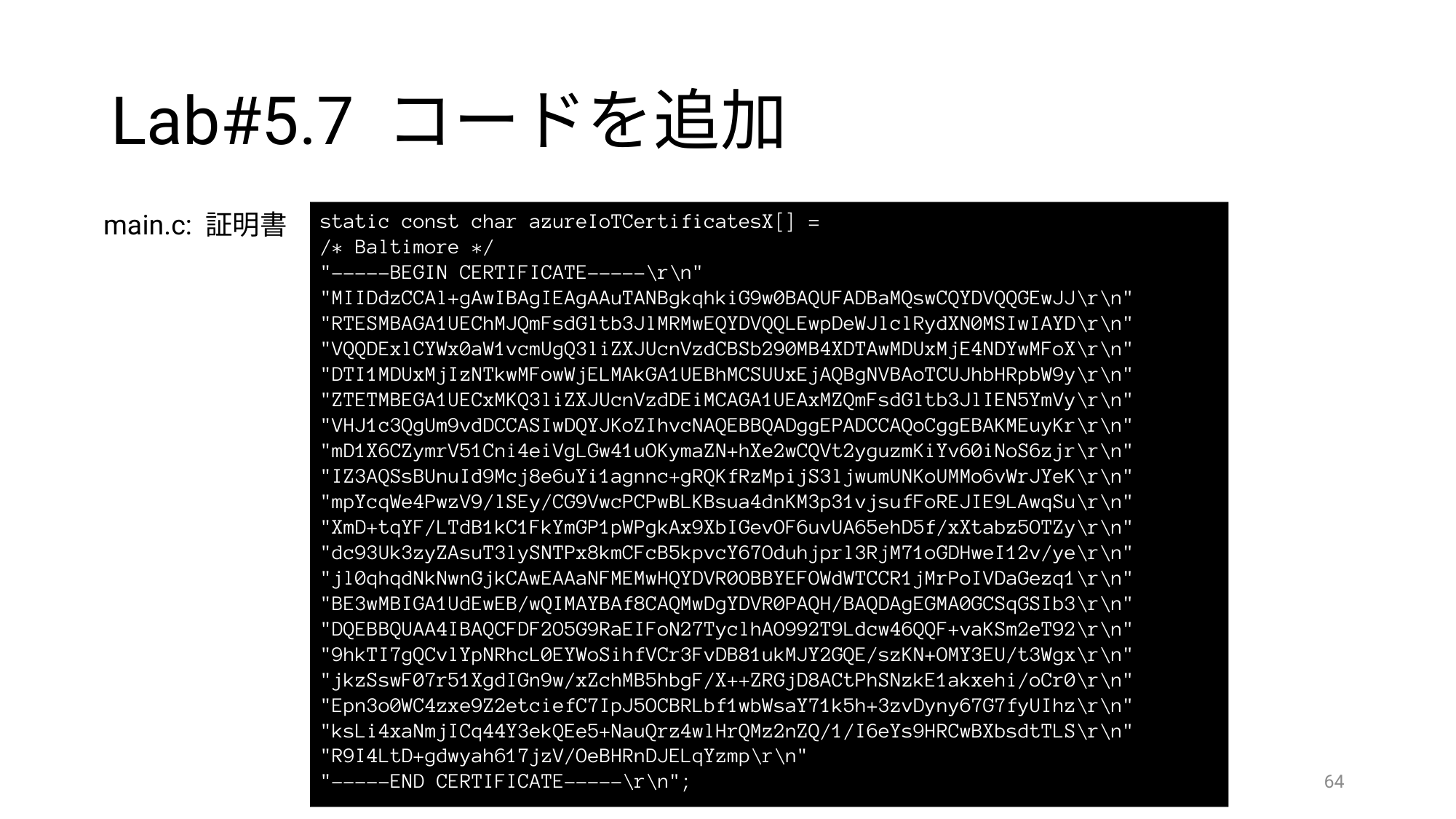

# Lab#5.7 コードを追加
main.c: 証明書
static const char azureIoTCertificatesX[] =
/* Baltimore */
"-----BEGIN CERTIFICATE-----\r\n"
"MIIDdzCCAl+gAwIBAgIEAgAAuTANBgkqhkiG9w0BAQUFADBaMQswCQYDVQQGEwJJ\r\n"
"RTESMBAGA1UEChMJQmFsdGltb3JlMRMwEQYDVQQLEwpDeWJlclRydXN0MSIwIAYD\r\n"
"VQQDExlCYWx0aW1vcmUgQ3liZXJUcnVzdCBSb290MB4XDTAwMDUxMjE4NDYwMFoX\r\n"
"DTI1MDUxMjIzNTkwMFowWjELMAkGA1UEBhMCSUUxEjAQBgNVBAoTCUJhbHRpbW9y\r\n"
"ZTETMBEGA1UECxMKQ3liZXJUcnVzdDEiMCAGA1UEAxMZQmFsdGltb3JlIEN5YmVy\r\n"
"VHJ1c3QgUm9vdDCCASIwDQYJKoZIhvcNAQEBBQADggEPADCCAQoCggEBAKMEuyKr\r\n"
"mD1X6CZymrV51Cni4eiVgLGw41uOKymaZN+hXe2wCQVt2yguzmKiYv60iNoS6zjr\r\n"
"IZ3AQSsBUnuId9Mcj8e6uYi1agnnc+gRQKfRzMpijS3ljwumUNKoUMMo6vWrJYeK\r\n"
"mpYcqWe4PwzV9/lSEy/CG9VwcPCPwBLKBsua4dnKM3p31vjsufFoREJIE9LAwqSu\r\n"
"XmD+tqYF/LTdB1kC1FkYmGP1pWPgkAx9XbIGevOF6uvUA65ehD5f/xXtabz5OTZy\r\n"
"dc93Uk3zyZAsuT3lySNTPx8kmCFcB5kpvcY67Oduhjprl3RjM71oGDHweI12v/ye\r\n"
"jl0qhqdNkNwnGjkCAwEAAaNFMEMwHQYDVR0OBBYEFOWdWTCCR1jMrPoIVDaGezq1\r\n"
"BE3wMBIGA1UdEwEB/wQIMAYBAf8CAQMwDgYDVR0PAQH/BAQDAgEGMA0GCSqGSIb3\r\n"
"DQEBBQUAA4IBAQCFDF2O5G9RaEIFoN27TyclhAO992T9Ldcw46QQF+vaKSm2eT92\r\n"
"9hkTI7gQCvlYpNRhcL0EYWoSihfVCr3FvDB81ukMJY2GQE/szKN+OMY3EU/t3Wgx\r\n"
"jkzSswF07r51XgdIGn9w/xZchMB5hbgF/X++ZRGjD8ACtPhSNzkE1akxehi/oCr0\r\n"
"Epn3o0WC4zxe9Z2etciefC7IpJ5OCBRLbf1wbWsaY71k5h+3zvDyny67G7fyUIhz\r\n"
"ksLi4xaNmjICq44Y3ekQEe5+NauQrz4wlHrQMz2nZQ/1/I6eYs9HRCwBXbsdtTLS\r\n"
"R9I4LtD+gdwyah617jzV/OeBHRnDJELqYzmp\r\n"
"-----END CERTIFICATE-----\r\n";
64